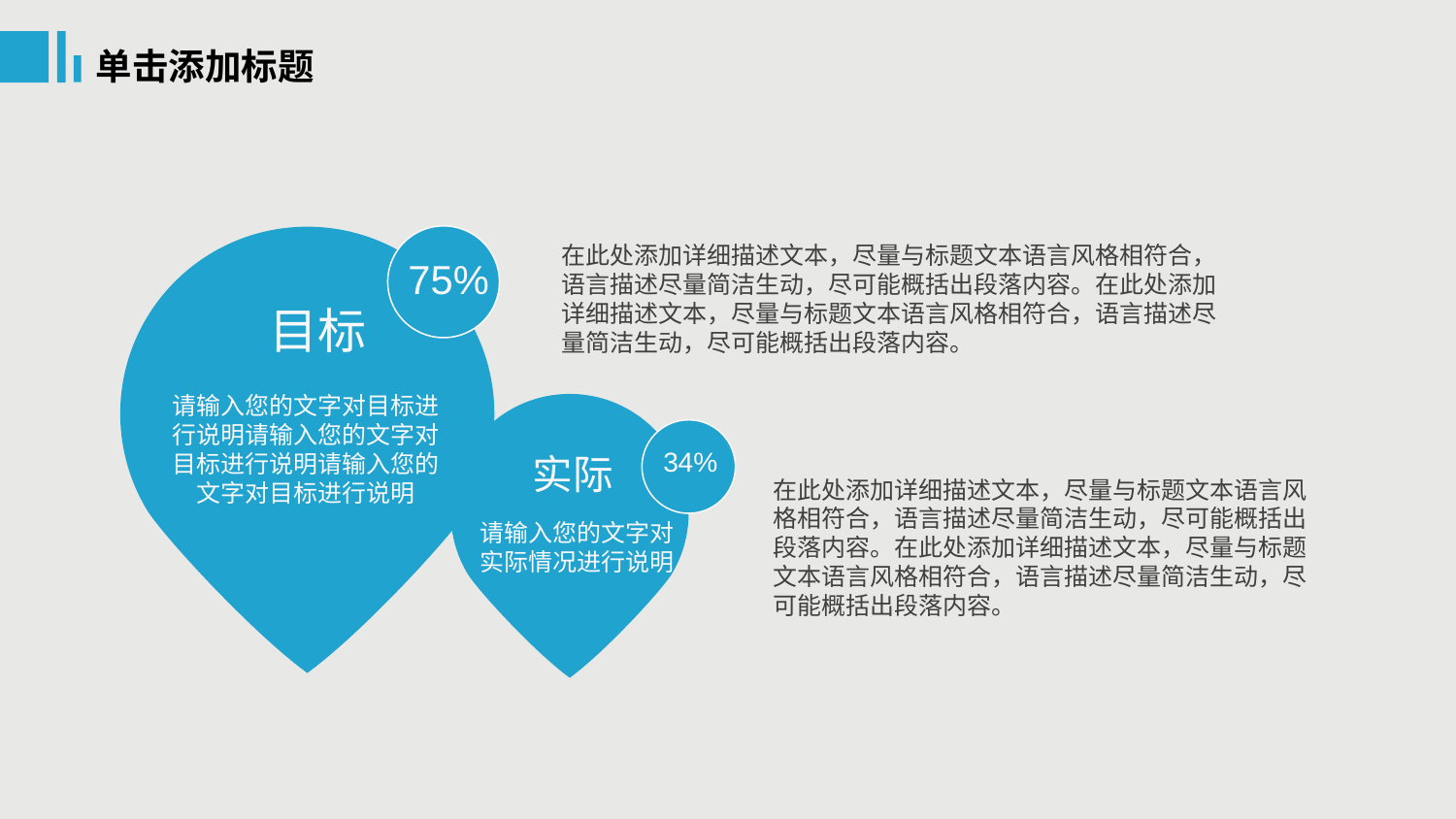

单击添加标题

在此处添加详细描述文本，尽量与标题文本语言风格相符合，语言描述尽量简洁生动，尽可能概括出段落内容。在此处添加详细描述文本，尽量与标题文本语言风格相符合，语言描述尽量简洁生动，尽可能概括出段落内容。
75%
目标
请输入您的文字对目标进行说明请输入您的文字对目标进行说明请输入您的文字对目标进行说明

34%
实际
在此处添加详细描述文本，尽量与标题文本语言风格相符合，语言描述尽量简洁生动，尽可能概括出段落内容。在此处添加详细描述文本，尽量与标题文本语言风格相符合，语言描述尽量简洁生动，尽可能概括出段落内容。
请输入您的文字对实际情况进行说明